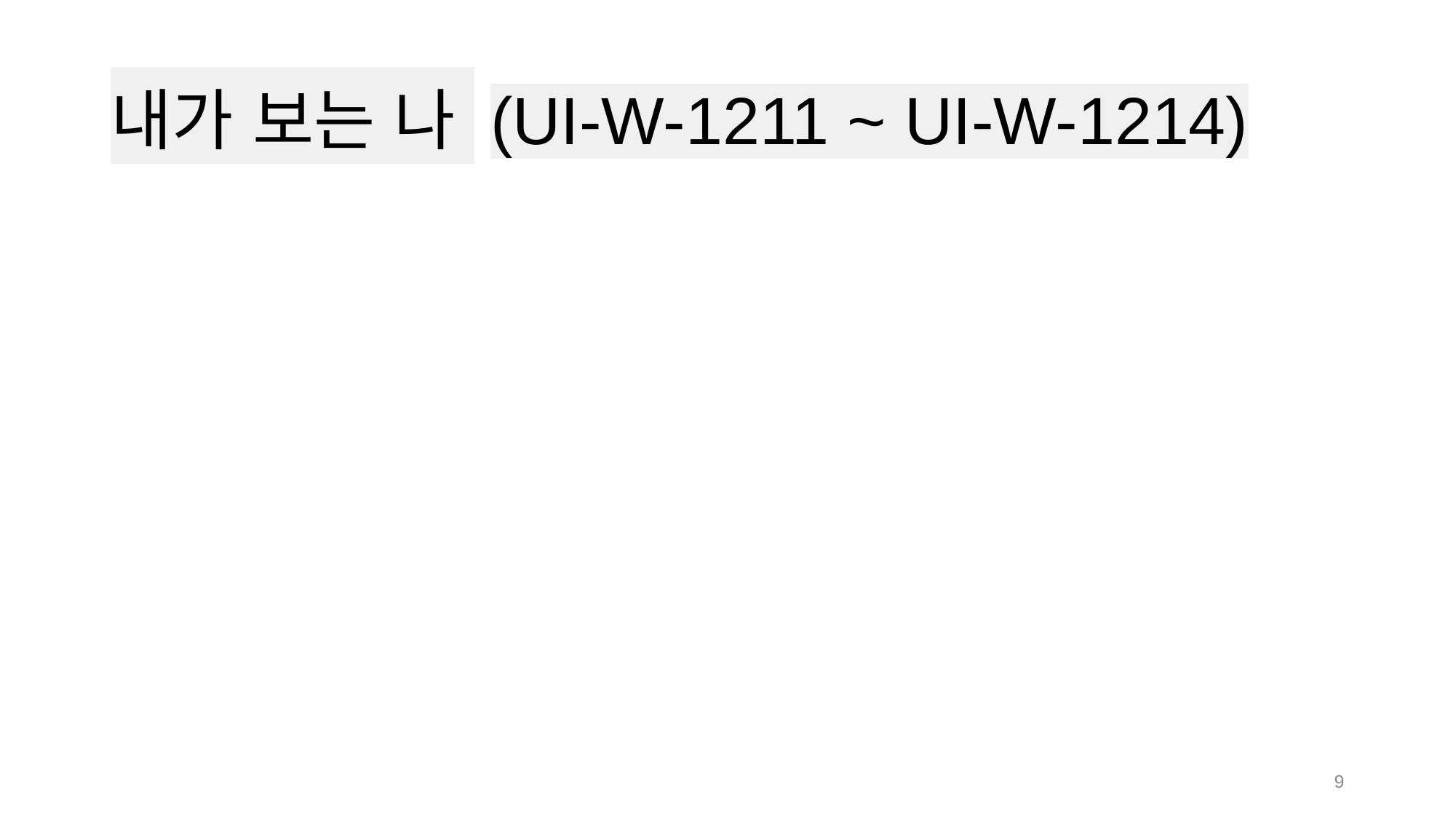

# 내가 보는 나 (UI-W-1211 ~ UI-W-1214)
9